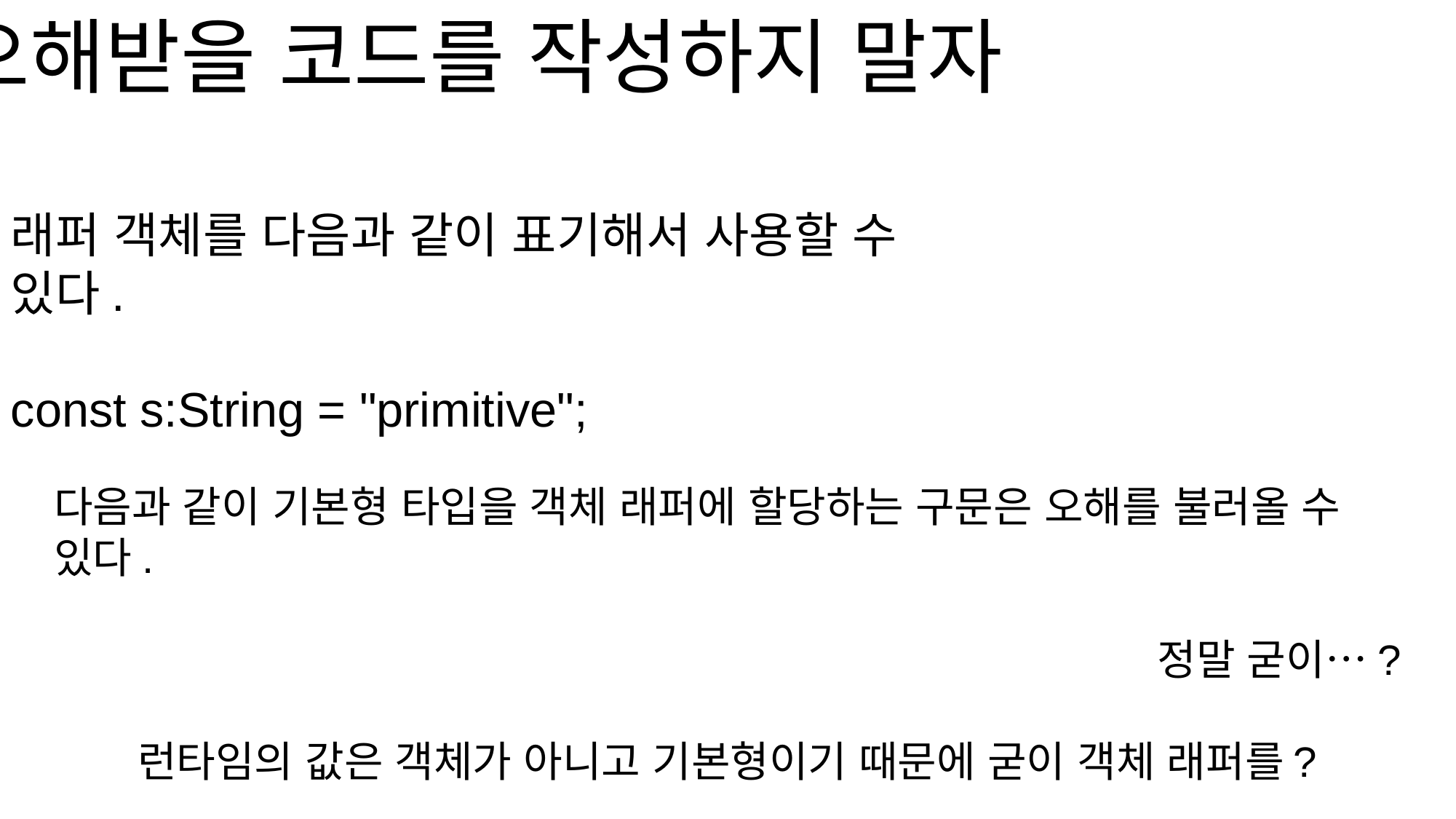

오해받을 코드를 작성하지 말자
래퍼 객체를 다음과 같이 표기해서 사용할 수 있다.
const s:String = "primitive";
다음과 같이 기본형 타입을 객체 래퍼에 할당하는 구문은 오해를 불러올 수 있다.

정말 굳이…?

런타임의 값은 객체가 아니고 기본형이기 때문에 굳이 객체 래퍼를?